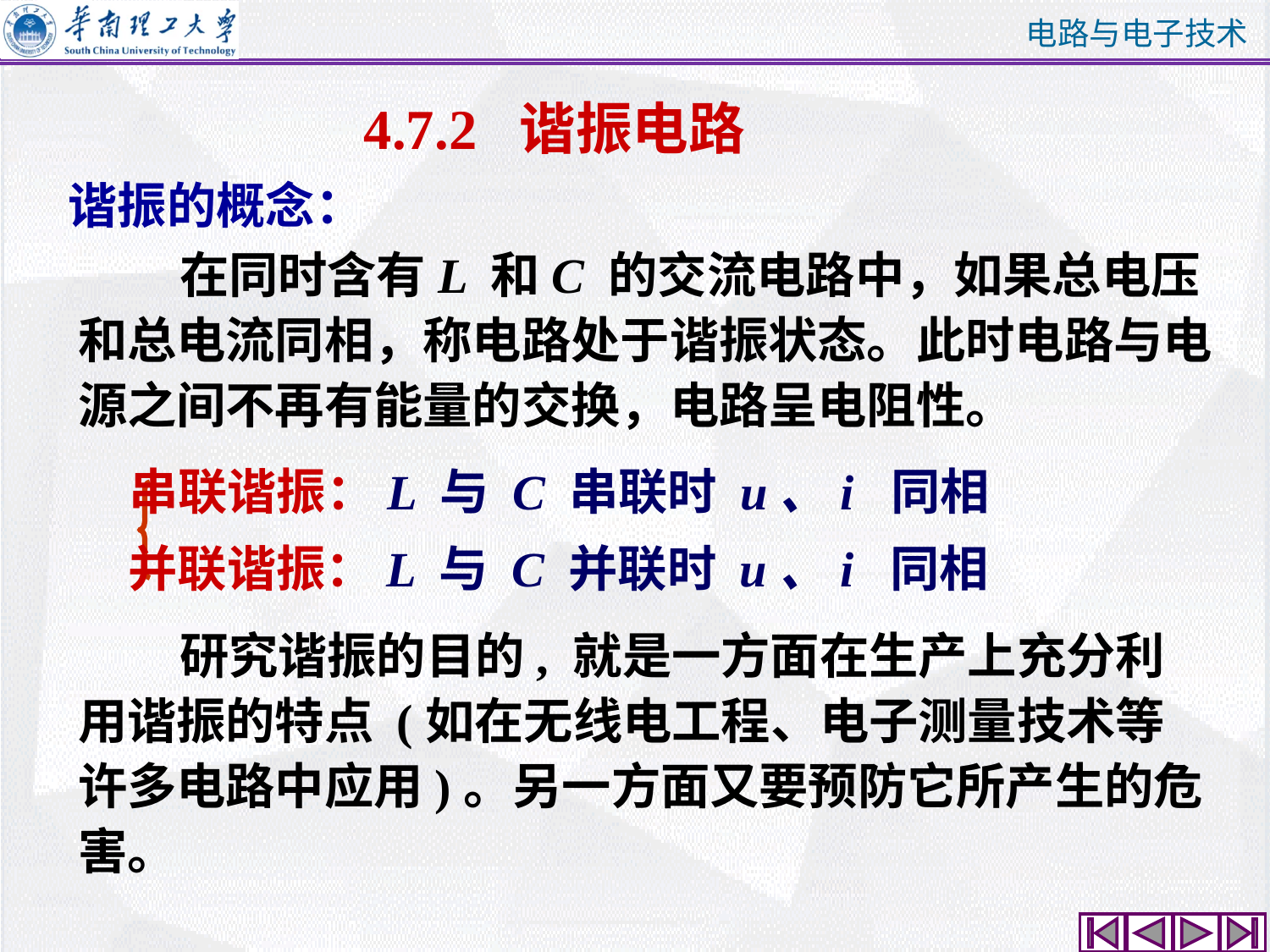

# 4.7.2  谐振电路
谐振的概念：
        在同时含有L 和C 的交流电路中，如果总电压和总电流同相，称电路处于谐振状态。此时电路与电源之间不再有能量的交换，电路呈电阻性。
串联谐振：L 与 C 串联时 u、i  同相

并联谐振：L 与 C 并联时 u、i  同相
        研究谐振的目的, 就是一方面在生产上充分利用谐振的特点 (如在无线电工程、电子测量技术等许多电路中应用)。另一方面又要预防它所产生的危害。